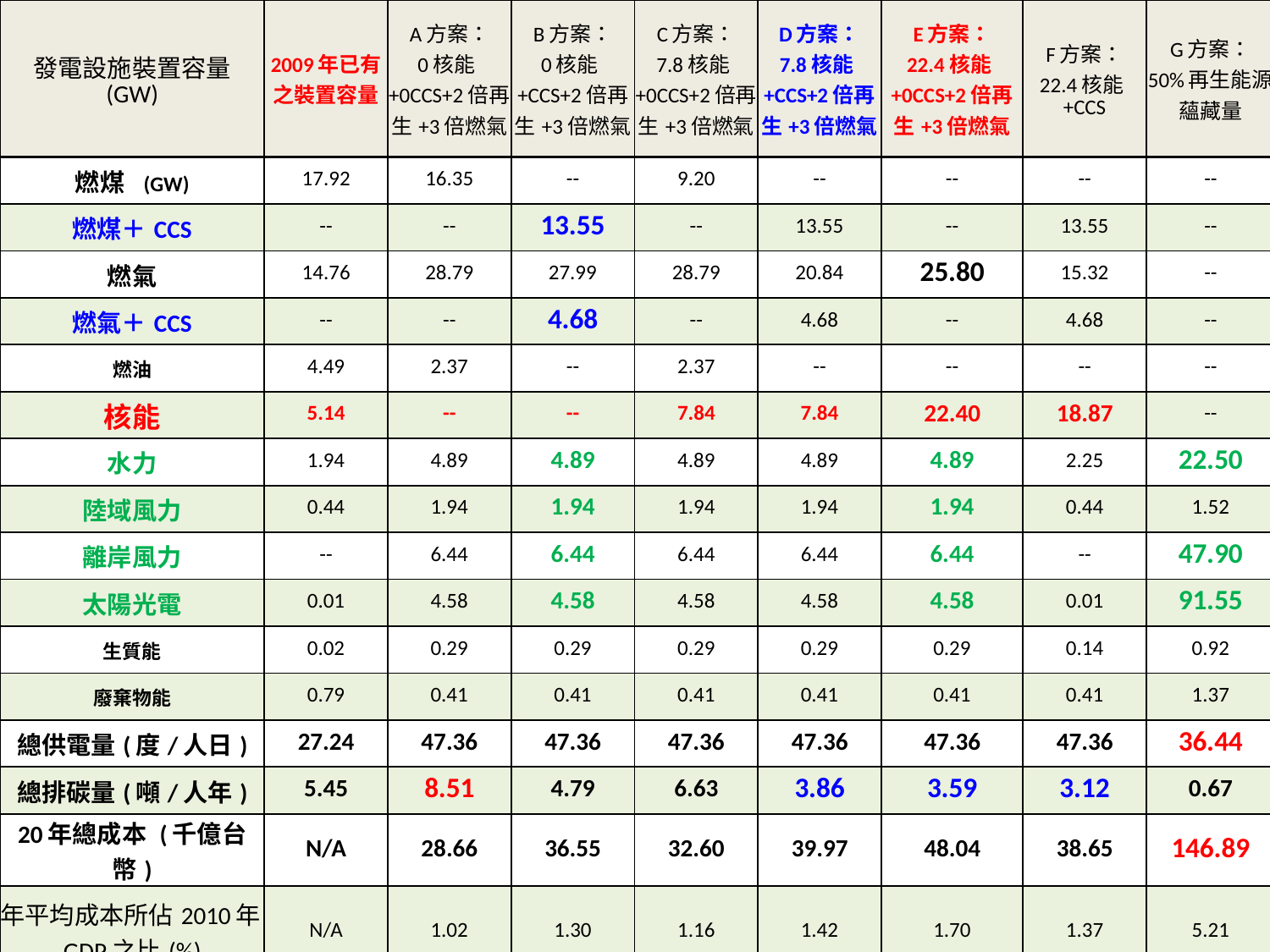

| 發電設施裝置容量 (GW) | 2009年已有之裝置容量 | A方案： 0核能+0CCS+2倍再生+3倍燃氣 | B方案： 0核能+CCS+2倍再生+3倍燃氣 | C方案： 7.8核能+0CCS+2倍再生+3倍燃氣 | D方案： 7.8核能+CCS+2倍再生+3倍燃氣 | E方案： 22.4核能+0CCS+2倍再生+3倍燃氣 | F方案： 22.4核能+CCS | G方案： 50%再生能源蘊藏量 |
| --- | --- | --- | --- | --- | --- | --- | --- | --- |
| 燃煤 (GW) | 17.92 | 16.35 | -- | 9.20 | -- | -- | -- | -- |
| 燃煤＋CCS | -- | -- | 13.55 | -- | 13.55 | -- | 13.55 | -- |
| 燃氣 | 14.76 | 28.79 | 27.99 | 28.79 | 20.84 | 25.80 | 15.32 | -- |
| 燃氣＋CCS | -- | -- | 4.68 | -- | 4.68 | -- | 4.68 | -- |
| 燃油 | 4.49 | 2.37 | -- | 2.37 | -- | -- | -- | -- |
| 核能 | 5.14 | -- | -- | 7.84 | 7.84 | 22.40 | 18.87 | -- |
| 水力 | 1.94 | 4.89 | 4.89 | 4.89 | 4.89 | 4.89 | 2.25 | 22.50 |
| 陸域風力 | 0.44 | 1.94 | 1.94 | 1.94 | 1.94 | 1.94 | 0.44 | 1.52 |
| 離岸風力 | -- | 6.44 | 6.44 | 6.44 | 6.44 | 6.44 | -- | 47.90 |
| 太陽光電 | 0.01 | 4.58 | 4.58 | 4.58 | 4.58 | 4.58 | 0.01 | 91.55 |
| 生質能 | 0.02 | 0.29 | 0.29 | 0.29 | 0.29 | 0.29 | 0.14 | 0.92 |
| 廢棄物能 | 0.79 | 0.41 | 0.41 | 0.41 | 0.41 | 0.41 | 0.41 | 1.37 |
| 總供電量(度/人日) | 27.24 | 47.36 | 47.36 | 47.36 | 47.36 | 47.36 | 47.36 | 36.44 |
| 總排碳量(噸/人年) | 5.45 | 8.51 | 4.79 | 6.63 | 3.86 | 3.59 | 3.12 | 0.67 |
| 20年總成本 (千億台幣) | N/A | 28.66 | 36.55 | 32.60 | 39.97 | 48.04 | 38.65 | 146.89 |
| 年平均成本所佔2010年GDP之比(%) | N/A | 1.02 | 1.30 | 1.16 | 1.42 | 1.70 | 1.37 | 5.21 |
7